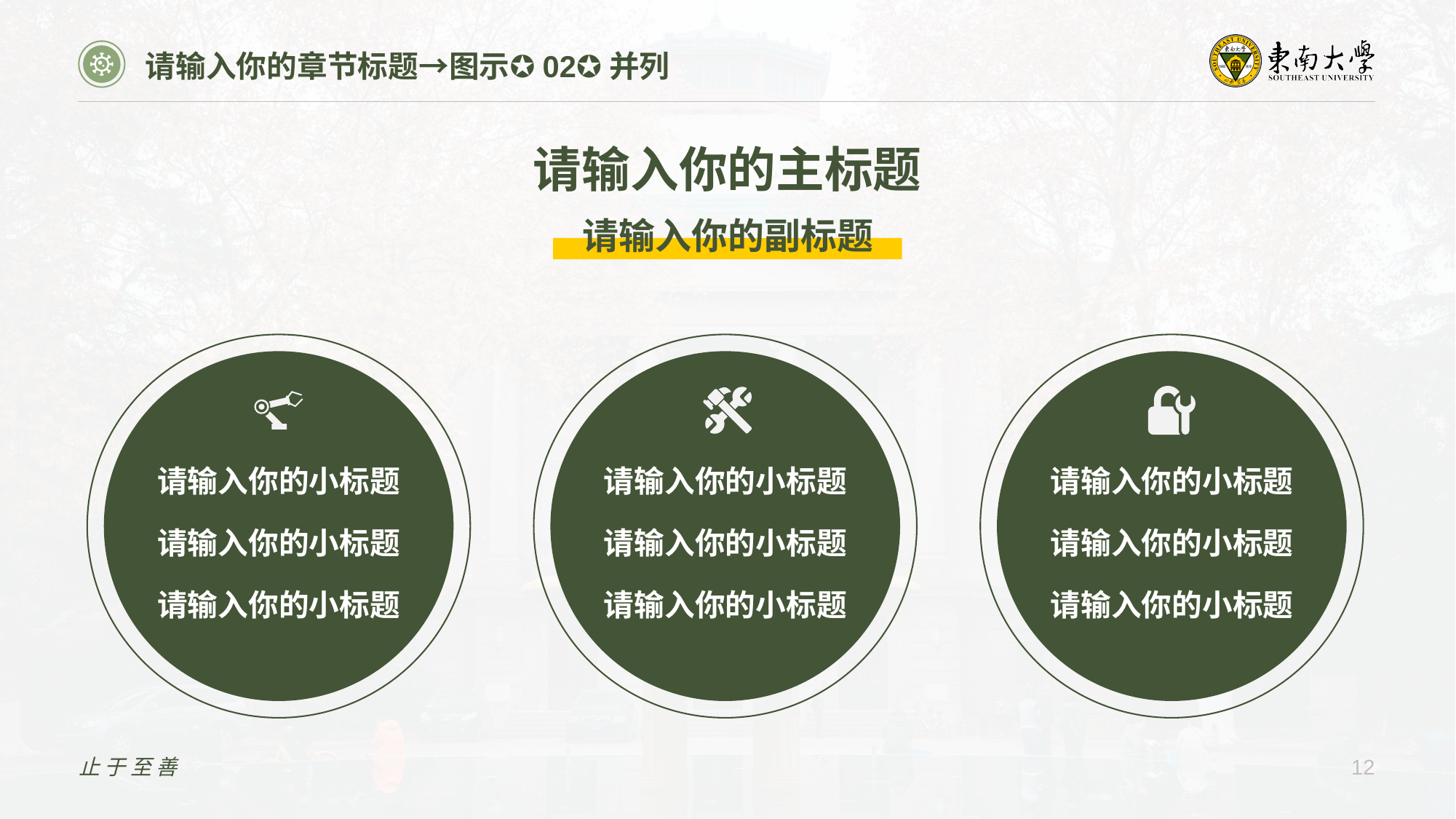

请输入你的章节标题→图示✪02✪并列
请输入你的主标题
请输入你的副标题

请输入你的小标题
请输入你的小标题
请输入你的小标题
请输入你的小标题
请输入你的小标题
请输入你的小标题
请输入你的小标题
请输入你的小标题
请输入你的小标题
止于至善
12